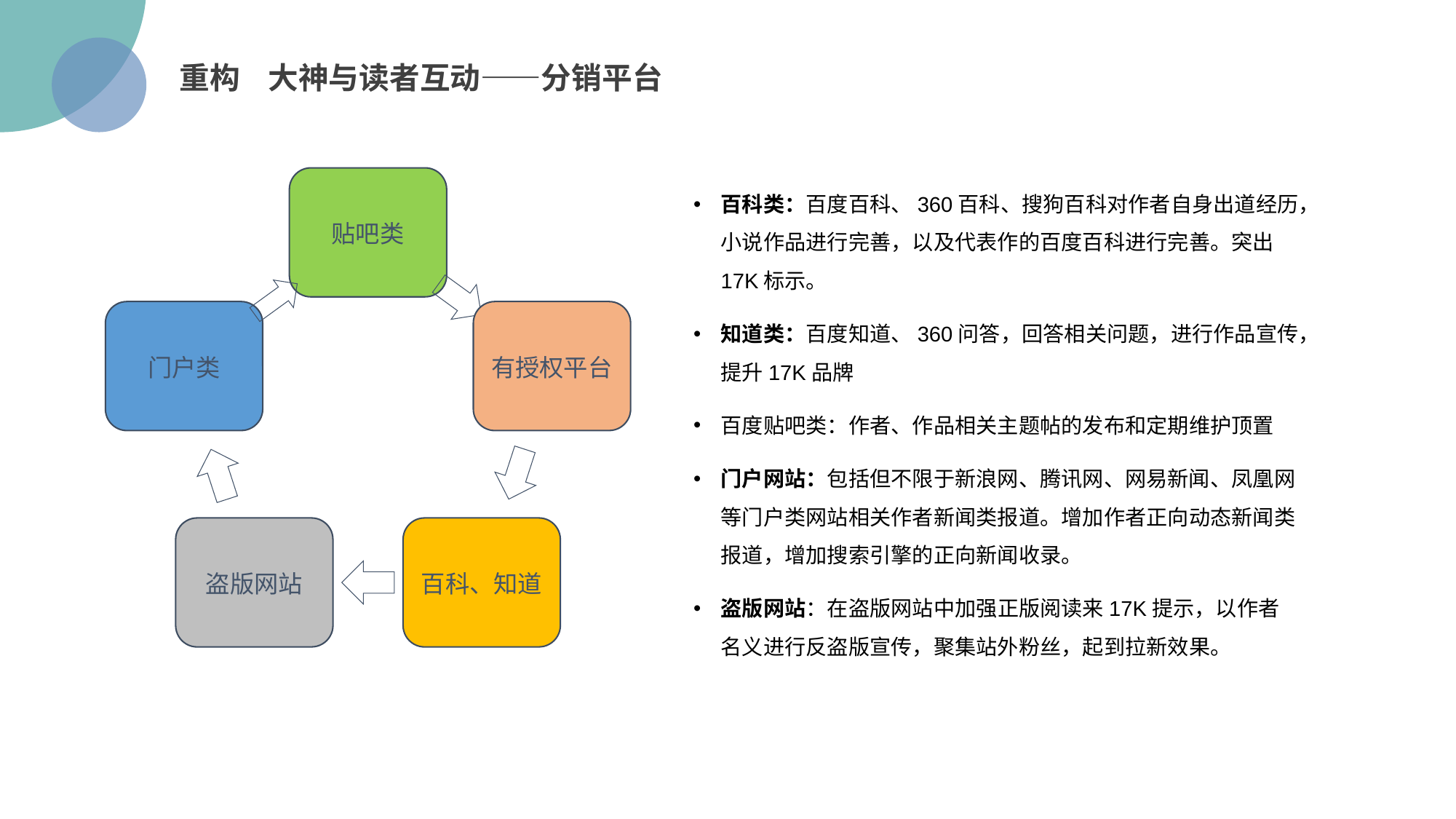

重构    大神与读者互动——分销平台

百科类：百度百科、360百科、搜狗百科对作者自身出道经历，小说作品进行完善，以及代表作的百度百科进行完善。突出17K标示。
知道类：百度知道、360问答，回答相关问题，进行作品宣传，提升17K品牌
百度贴吧类：作者、作品相关主题帖的发布和定期维护顶置
门户网站：包括但不限于新浪网、腾讯网、网易新闻、凤凰网等门户类网站相关作者新闻类报道。增加作者正向动态新闻类报道，增加搜索引擎的正向新闻收录。
盗版网站：在盗版网站中加强正版阅读来17K提示，以作者名义进行反盗版宣传，聚集站外粉丝，起到拉新效果。

贴吧类
有授权平台
百科、知道
盗版网站
门户类